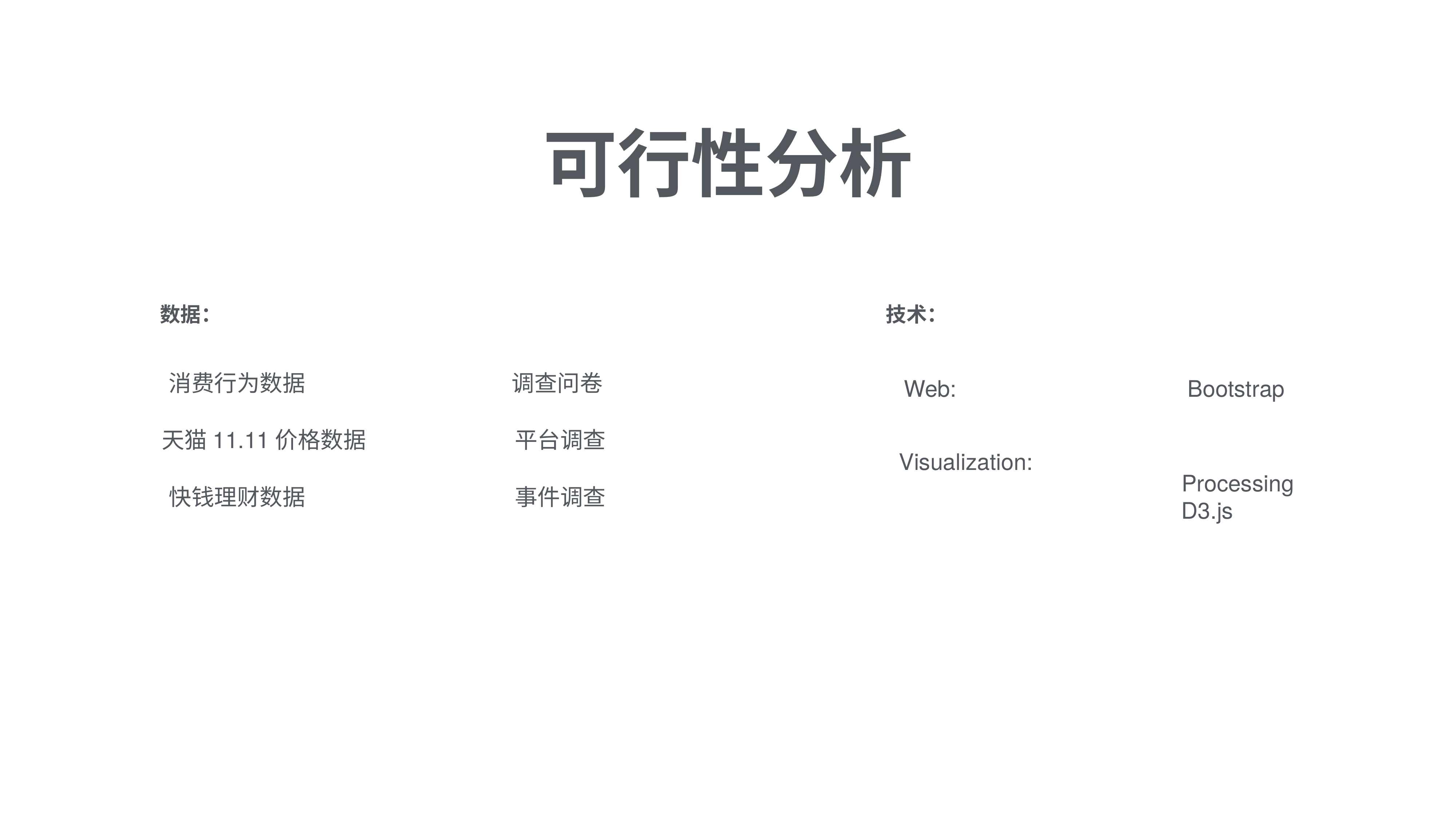

可行性分析
数据：
技术：
消费行为数据
调查问卷
Web:
Bootstrap
平台调查
天猫11.11价格数据
Visualization:
Processing
D3.js
事件调查
快钱理财数据